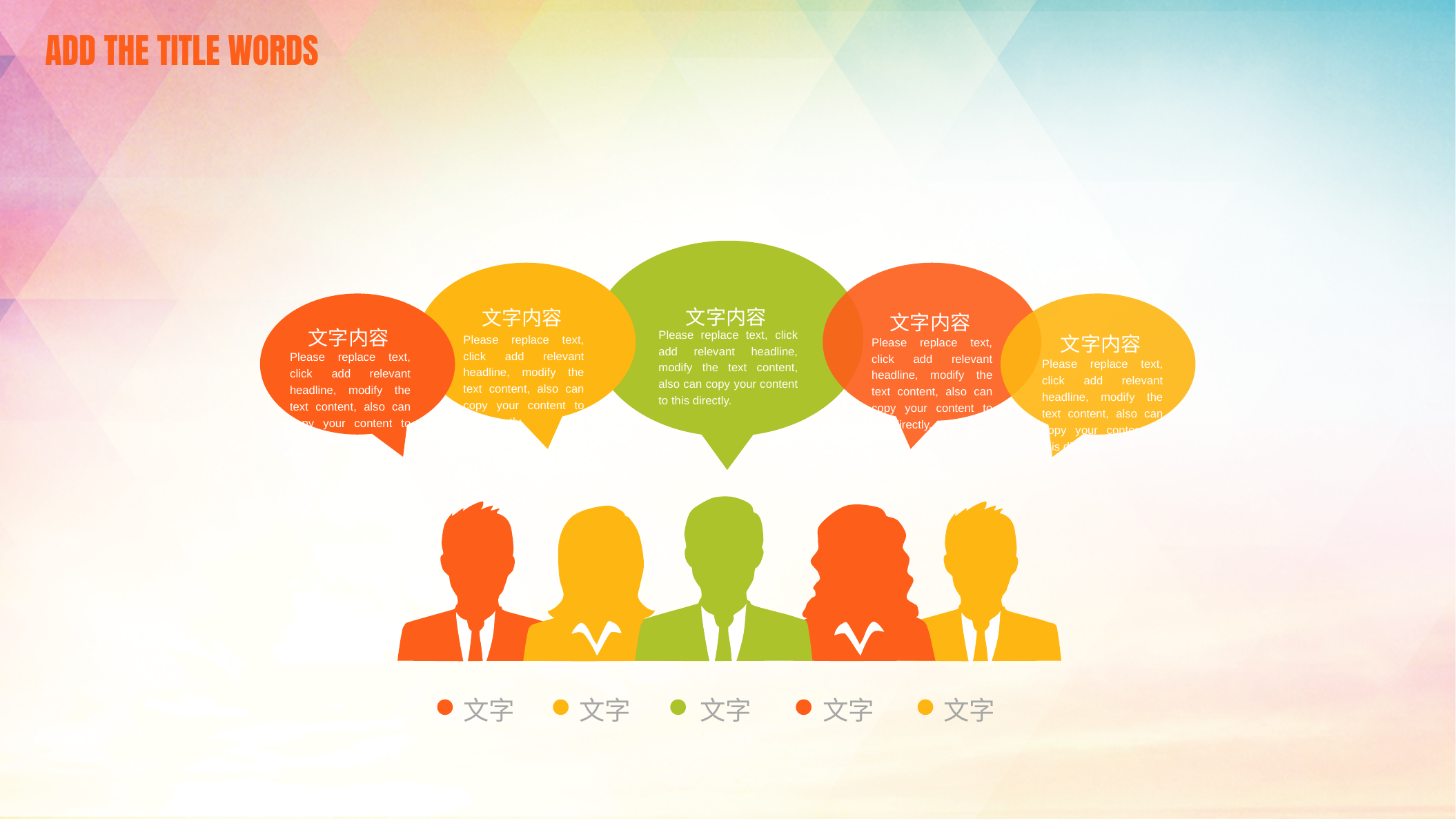

ADD THE TITLE WORDS

文字内容
Please replace text, click add relevant headline, modify the text content, also can copy your content to this directly.
文字内容
Please replace text, click add relevant headline, modify the text content, also can copy your content to this directly.
文字内容
Please replace text, click add relevant headline, modify the text content, also can copy your content to this directly.
文字内容
Please replace text, click add relevant headline, modify the text content, also can copy your content to this directly.
文字内容
Please replace text, click add relevant headline, modify the text content, also can copy your content to this directly.

文字
文字
文字
文字
文字